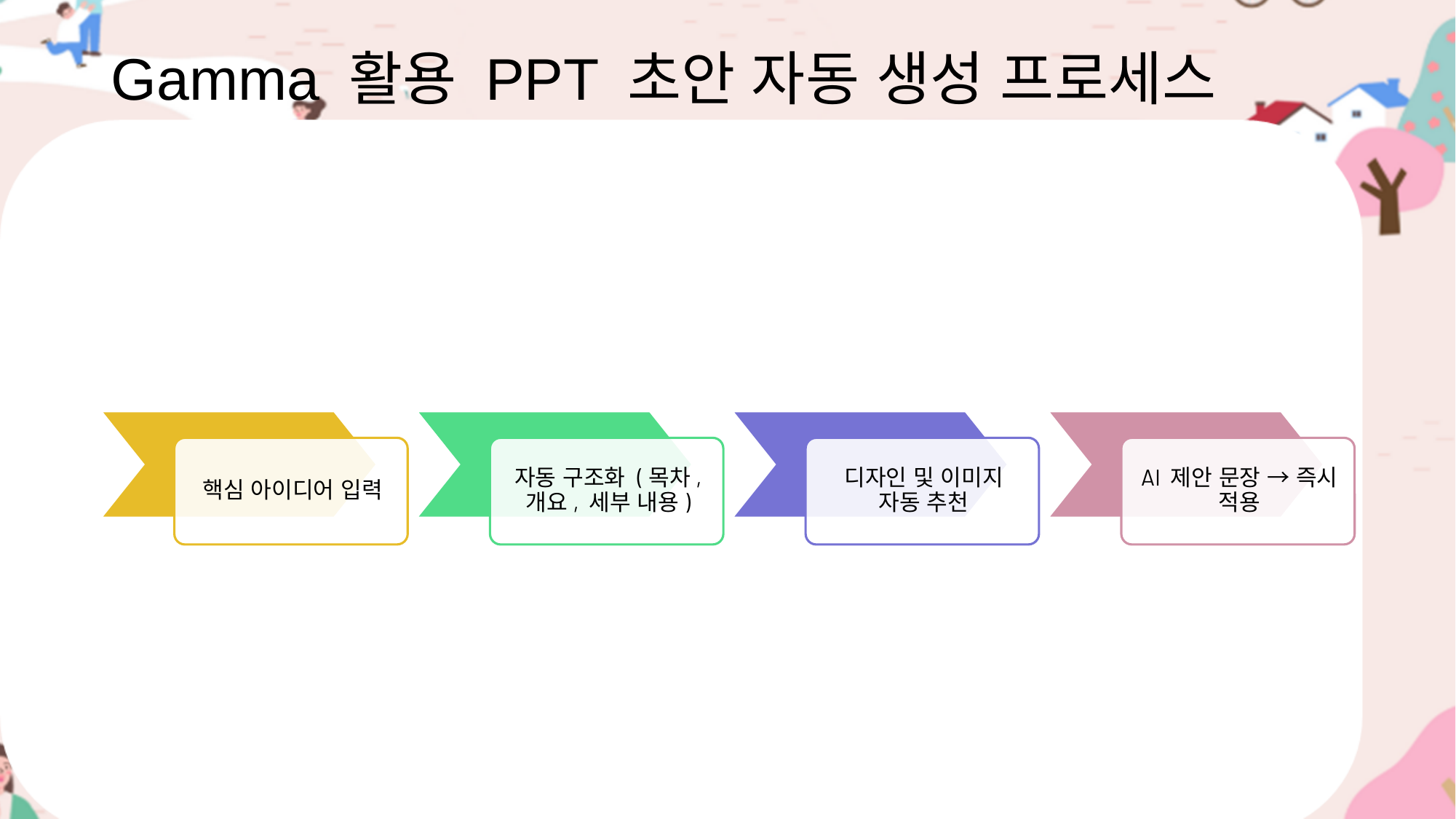

# Gamma 활용 PPT 초안 자동 생성 프로세스
핵심 아이디어 입력
자동 구조화 (목차, 개요, 세부 내용)
디자인 및 이미지 자동 추천
AI 제안 문장 → 즉시 적용